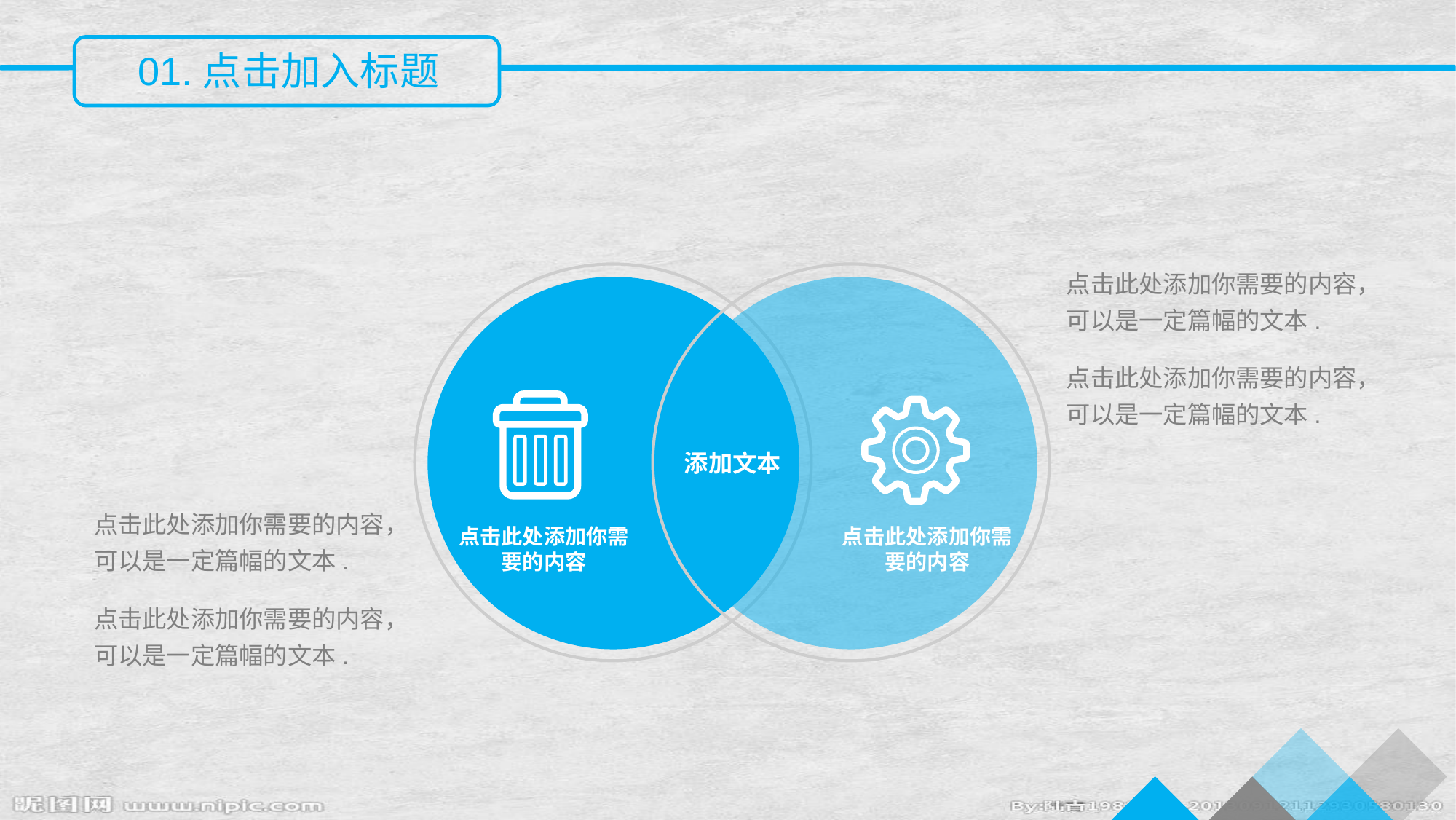

01.点击加入标题
点击此处添加你需要的内容，可以是一定篇幅的文本.

点击此处添加你需要的内容

添加文本
点击此处添加你需要的内容
点击此处添加你需要的内容，可以是一定篇幅的文本.
点击此处添加你需要的内容，可以是一定篇幅的文本.
点击此处添加你需要的内容，可以是一定篇幅的文本.